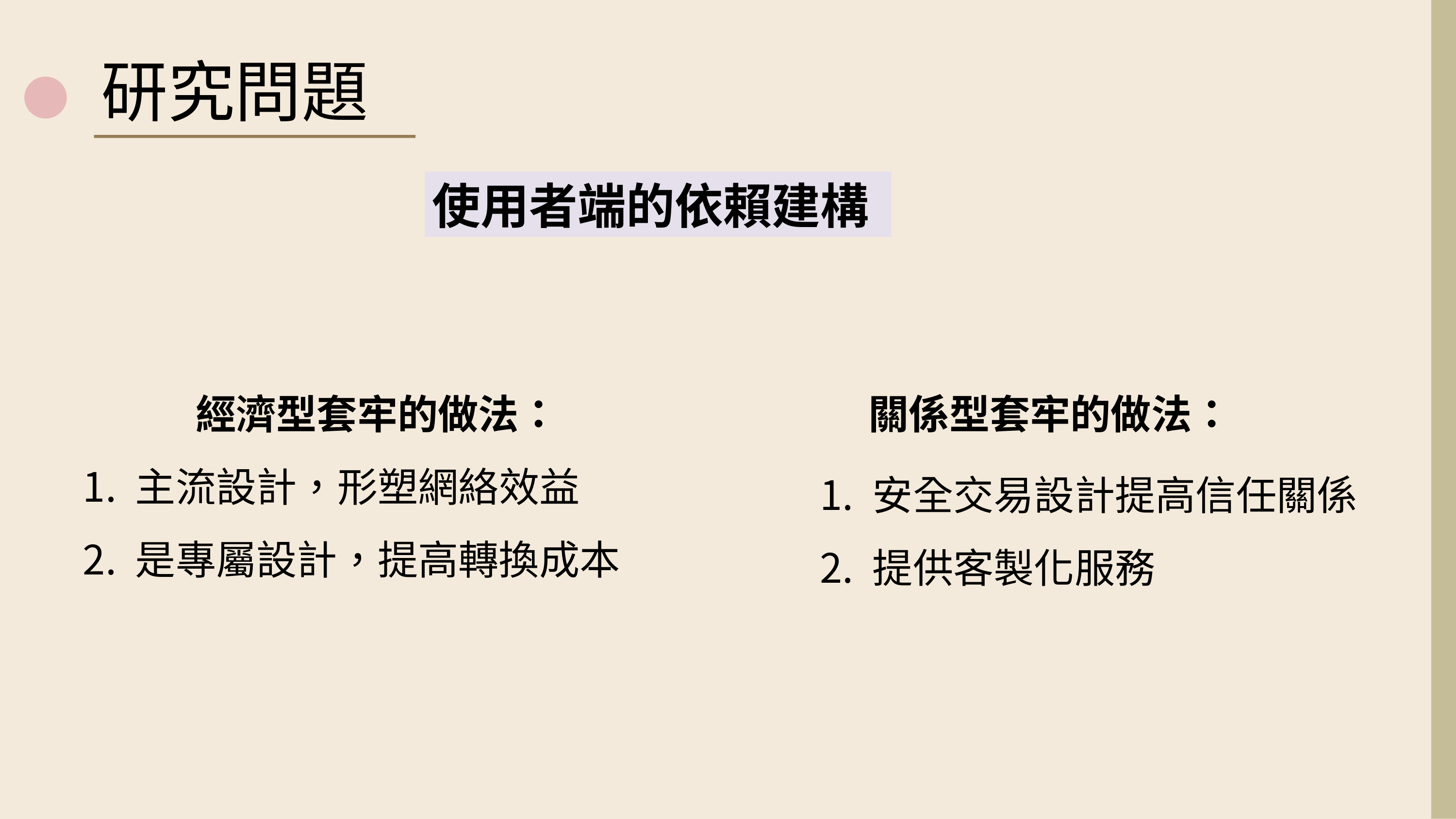

研究問題

使用者端的依賴建構
      經濟型套牢的做法：
 主流設計，形塑網絡效益
 是專屬設計，提高轉換成本
關係型套牢的做法：
 安全交易設計提高信任關係
 提供客製化服務